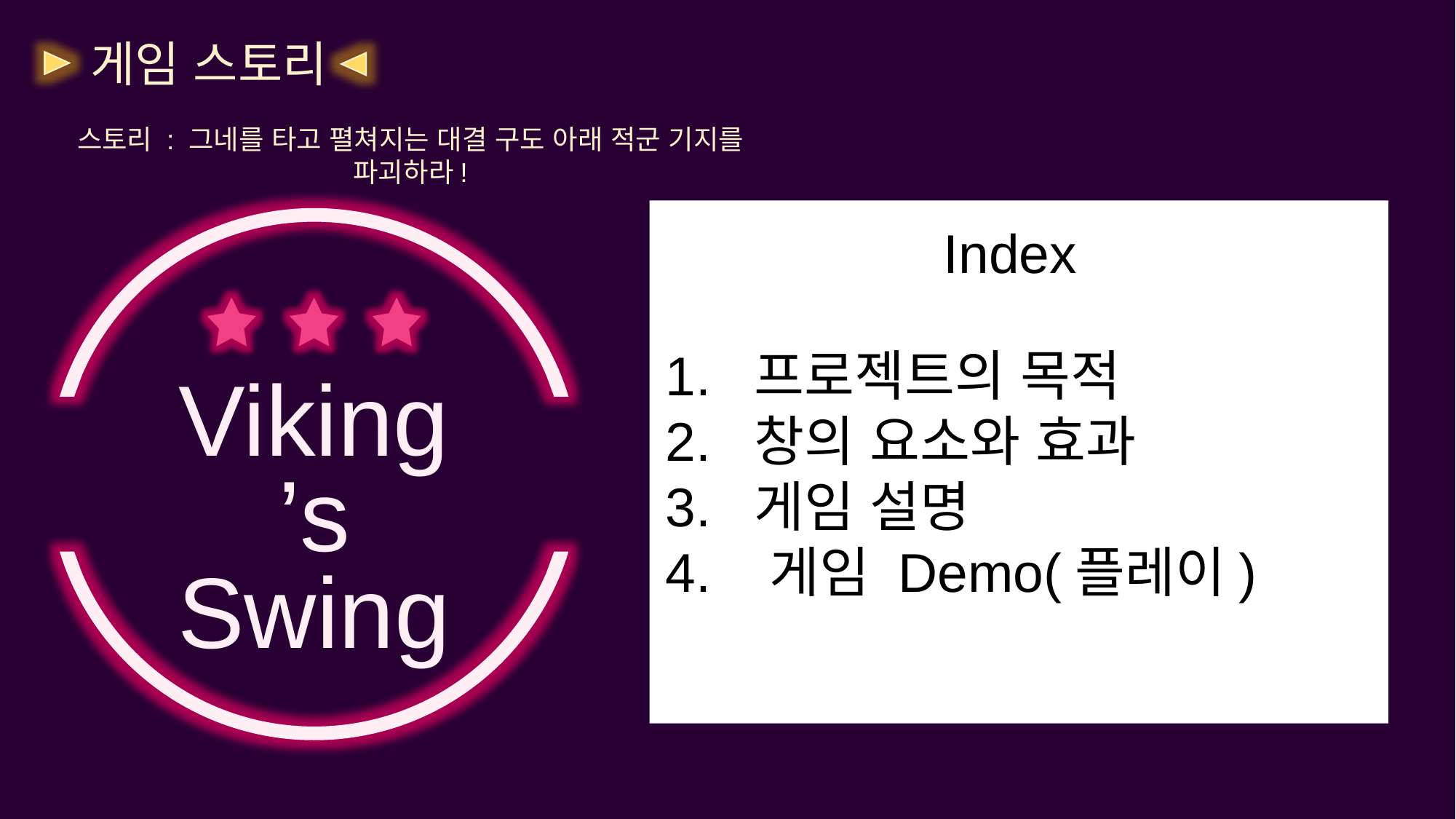

게임 스토리

스토리 : 그네를 타고 펼쳐지는 대결 구도 아래 적군 기지를 파괴하라!

Index
프로젝트의 목적
창의 요소와 효과
게임 설명
4.   게임 Demo(플레이)

Viking
’s
Swing